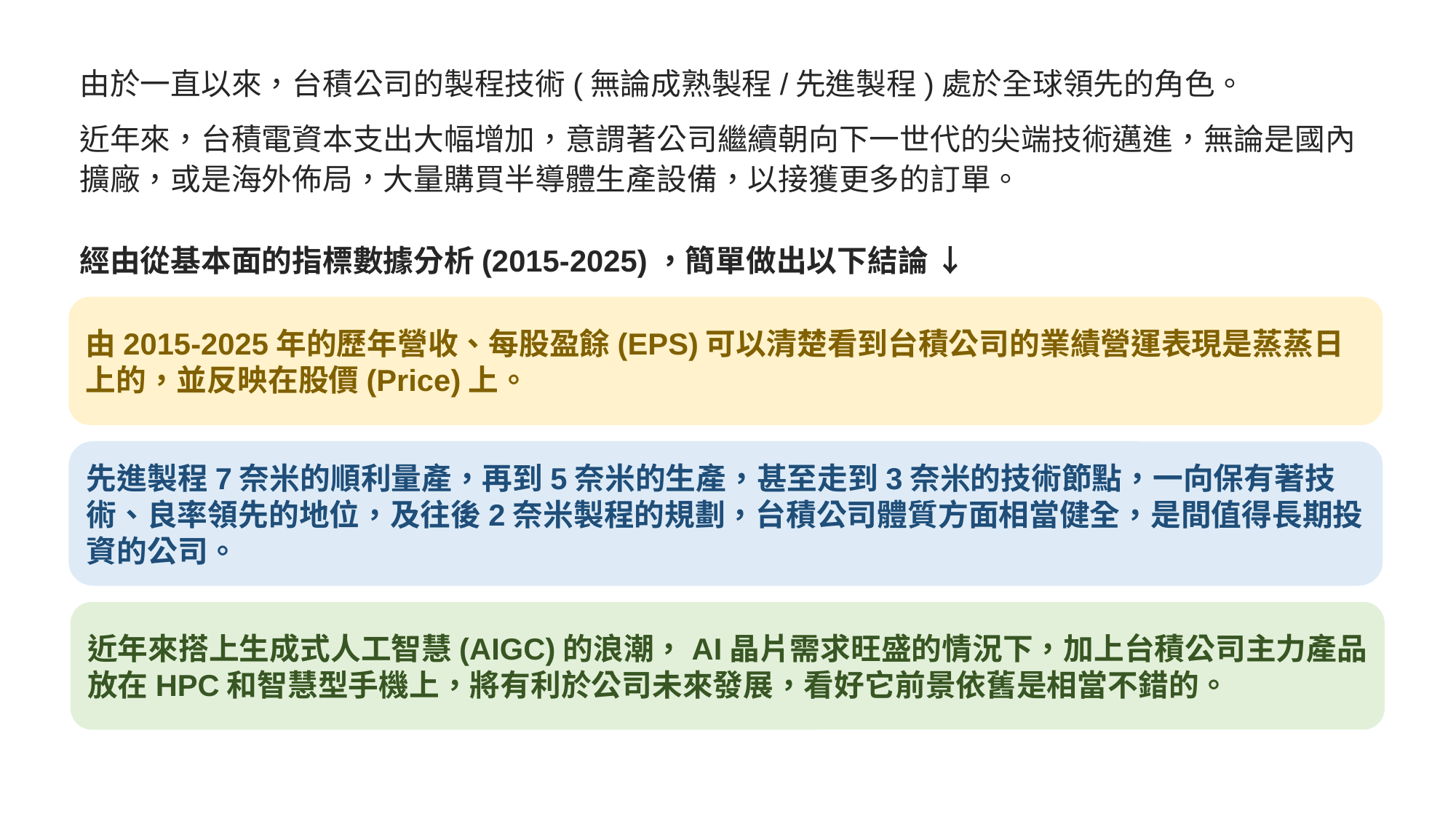

由於一直以來，台積公司的製程技術(無論成熟製程/先進製程)處於全球領先的角色。
近年來，台積電資本支出大幅增加，意謂著公司繼續朝向下一世代的尖端技術邁進，無論是國內擴廠，或是海外佈局，大量購買半導體生產設備，以接獲更多的訂單。

經由從基本面的指標數據分析(2015-2025)，簡單做出以下結論 ↓
由2015-2025年的歷年營收、每股盈餘(EPS)可以清楚看到台積公司的業績營運表現是蒸蒸日上的，並反映在股價(Price)上。
先進製程7奈米的順利量產，再到5奈米的生產，甚至走到3奈米的技術節點，一向保有著技術、良率領先的地位，及往後2奈米製程的規劃，台積公司體質方面相當健全，是間值得長期投資的公司。
近年來搭上生成式人工智慧(AIGC)的浪潮，AI晶片需求旺盛的情況下，加上台積公司主力產品放在HPC和智慧型手機上，將有利於公司未來發展，看好它前景依舊是相當不錯的。